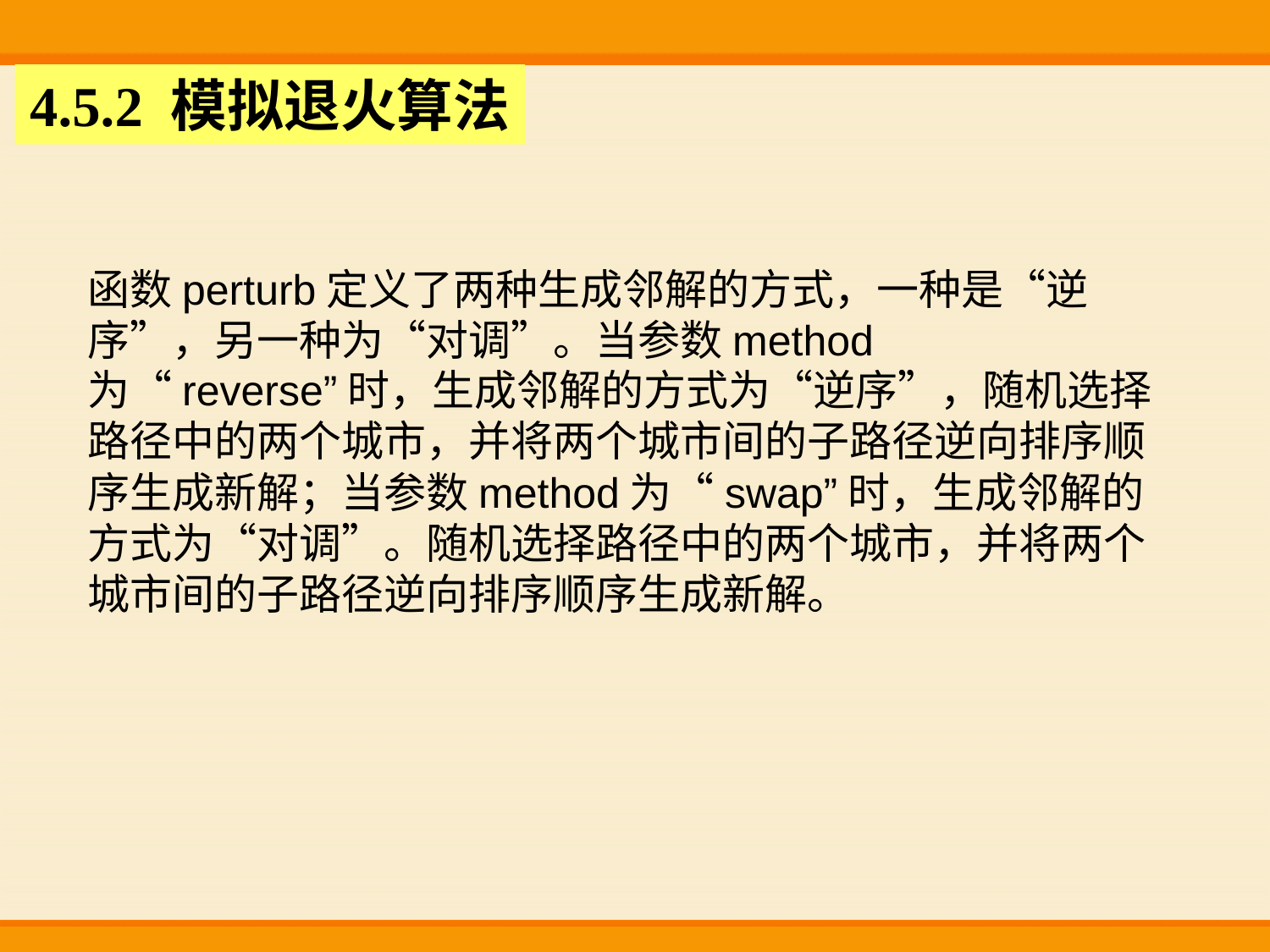

4.5.2 模拟退火算法
函数perturb定义了两种生成邻解的方式，一种是“逆序”，另一种为“对调”。当参数method为“reverse”时，生成邻解的方式为“逆序”，随机选择路径中的两个城市，并将两个城市间的子路径逆向排序顺序生成新解；当参数method为“swap”时，生成邻解的方式为“对调”。随机选择路径中的两个城市，并将两个城市间的子路径逆向排序顺序生成新解。